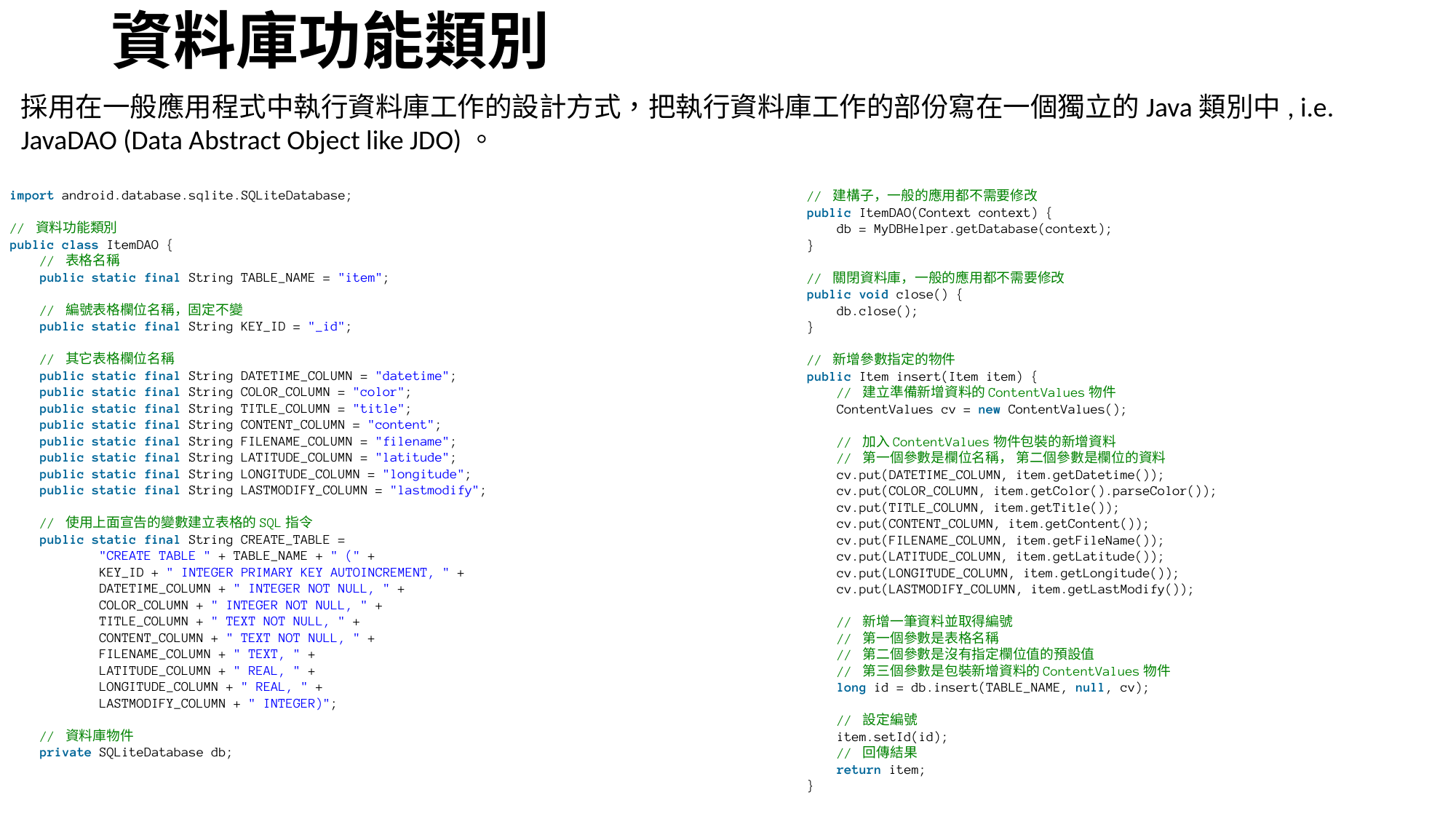

# 資料庫功能類別
採用在一般應用程式中執行資料庫工作的設計方式，把執行資料庫工作的部份寫在一個獨立的Java類別中, i.e. JavaDAO (Data Abstract Object like JDO)。
import android.database.sqlite.SQLiteDatabase;

// 資料功能類別
public class ItemDAO {
    // 表格名稱
    public static final String TABLE_NAME = "item";

    // 編號表格欄位名稱，固定不變
    public static final String KEY_ID = "_id";

    // 其它表格欄位名稱
    public static final String DATETIME_COLUMN = "datetime";
    public static final String COLOR_COLUMN = "color";
    public static final String TITLE_COLUMN = "title";
    public static final String CONTENT_COLUMN = "content";
    public static final String FILENAME_COLUMN = "filename";
    public static final String LATITUDE_COLUMN = "latitude";
    public static final String LONGITUDE_COLUMN = "longitude";
    public static final String LASTMODIFY_COLUMN = "lastmodify";

    // 使用上面宣告的變數建立表格的SQL指令
    public static final String CREATE_TABLE =
            "CREATE TABLE " + TABLE_NAME + " (" +
            KEY_ID + " INTEGER PRIMARY KEY AUTOINCREMENT, " +
            DATETIME_COLUMN + " INTEGER NOT NULL, " +
            COLOR_COLUMN + " INTEGER NOT NULL, " +
            TITLE_COLUMN + " TEXT NOT NULL, " +
            CONTENT_COLUMN + " TEXT NOT NULL, " +
            FILENAME_COLUMN + " TEXT, " +
            LATITUDE_COLUMN + " REAL, " +
            LONGITUDE_COLUMN + " REAL, " +
            LASTMODIFY_COLUMN + " INTEGER)";

    // 資料庫物件
    private SQLiteDatabase db;

    // 建構子，一般的應用都不需要修改
    public ItemDAO(Context context) {
        db = MyDBHelper.getDatabase(context);
    }

    // 關閉資料庫，一般的應用都不需要修改
    public void close() {
        db.close();
    }

    // 新增參數指定的物件
    public Item insert(Item item) {
        // 建立準備新增資料的ContentValues物件
        ContentValues cv = new ContentValues();

        // 加入ContentValues物件包裝的新增資料
        // 第一個參數是欄位名稱， 第二個參數是欄位的資料
        cv.put(DATETIME_COLUMN, item.getDatetime());
        cv.put(COLOR_COLUMN, item.getColor().parseColor());
        cv.put(TITLE_COLUMN, item.getTitle());
        cv.put(CONTENT_COLUMN, item.getContent());
        cv.put(FILENAME_COLUMN, item.getFileName());
        cv.put(LATITUDE_COLUMN, item.getLatitude());
        cv.put(LONGITUDE_COLUMN, item.getLongitude());
        cv.put(LASTMODIFY_COLUMN, item.getLastModify());

        // 新增一筆資料並取得編號
        // 第一個參數是表格名稱
        // 第二個參數是沒有指定欄位值的預設值
        // 第三個參數是包裝新增資料的ContentValues物件
        long id = db.insert(TABLE_NAME, null, cv);

        // 設定編號
        item.setId(id);
        // 回傳結果
        return item;
    }